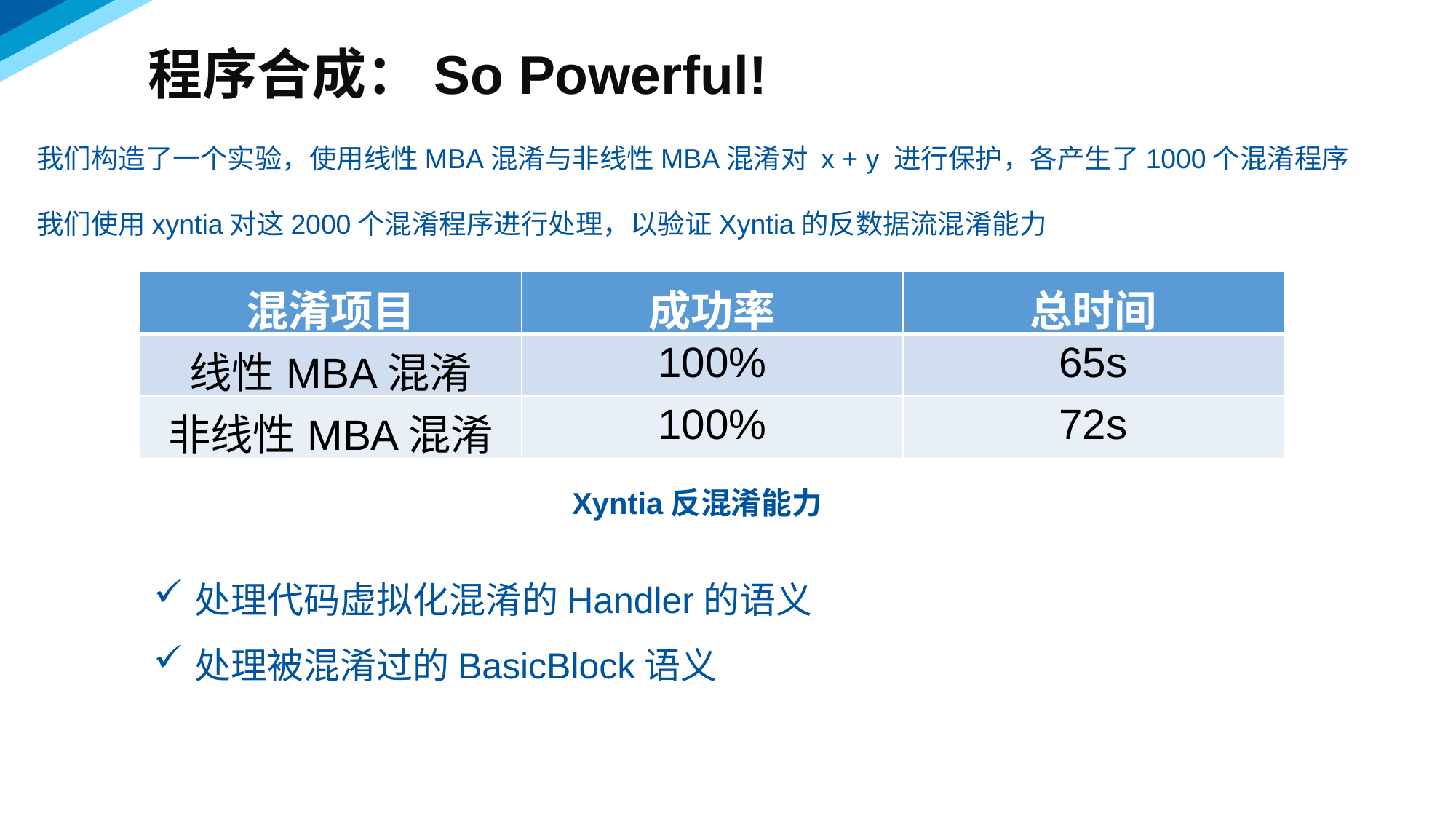

程序合成：So Powerful!
我们构造了一个实验，使用线性MBA混淆与非线性MBA混淆对 x + y 进行保护，各产生了1000个混淆程序

我们使用xyntia对这2000个混淆程序进行处理，以验证Xyntia的反数据流混淆能力
| 混淆项目 | 成功率 | 总时间 |
| --- | --- | --- |
| 线性MBA混淆 | 100% | 65s |
| 非线性MBA混淆 | 100% | 72s |
Xyntia反混淆能力
处理代码虚拟化混淆的Handler的语义
处理被混淆过的BasicBlock语义